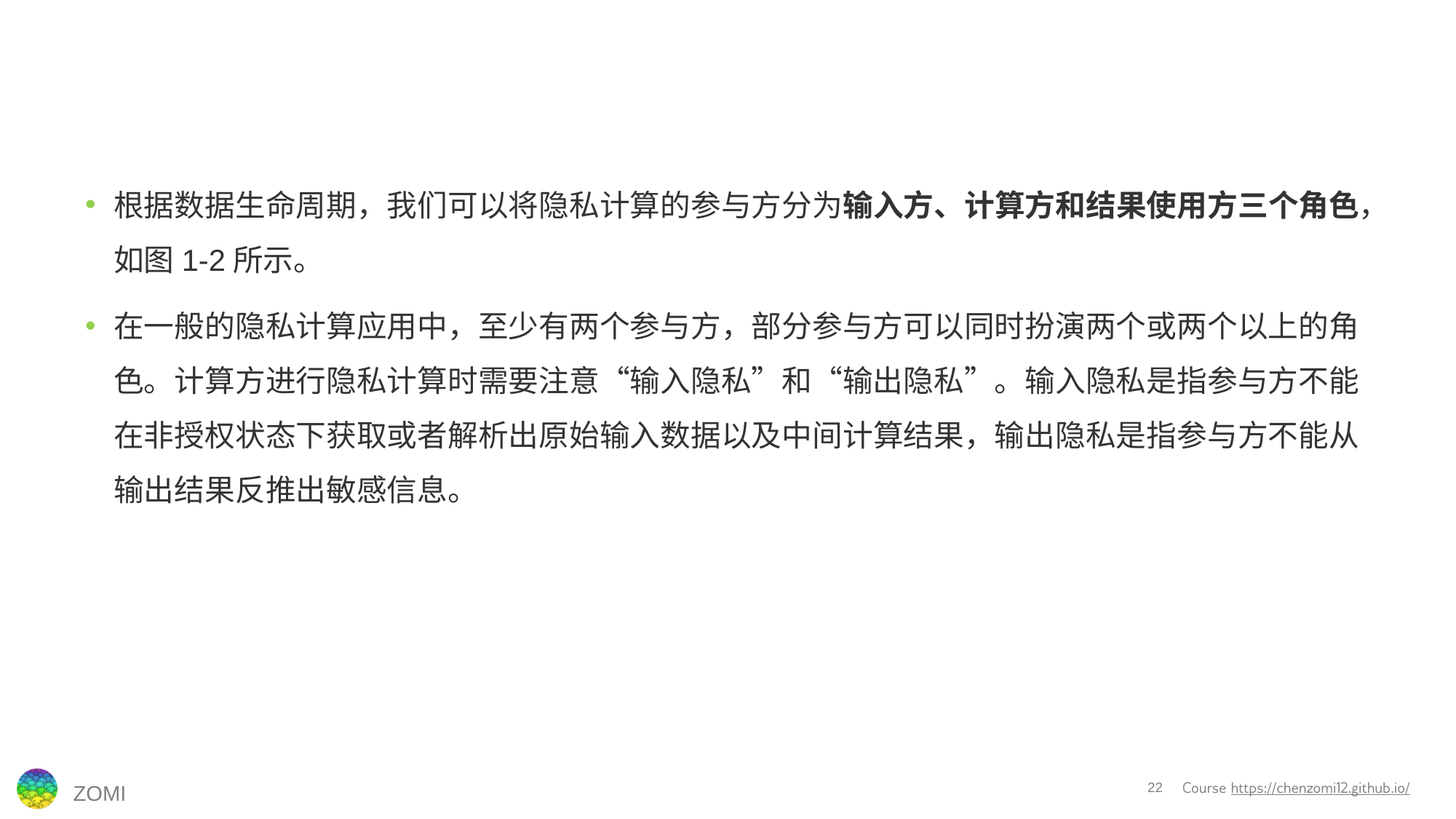

#
根据数据生命周期，我们可以将隐私计算的参与方分为输入方、计算方和结果使用方三个角色，如图1-2所示。
在一般的隐私计算应用中，至少有两个参与方，部分参与方可以同时扮演两个或两个以上的角色。计算方进行隐私计算时需要注意“输入隐私”和“输出隐私”。输入隐私是指参与方不能在非授权状态下获取或者解析出原始输入数据以及中间计算结果，输出隐私是指参与方不能从输出结果反推出敏感信息。